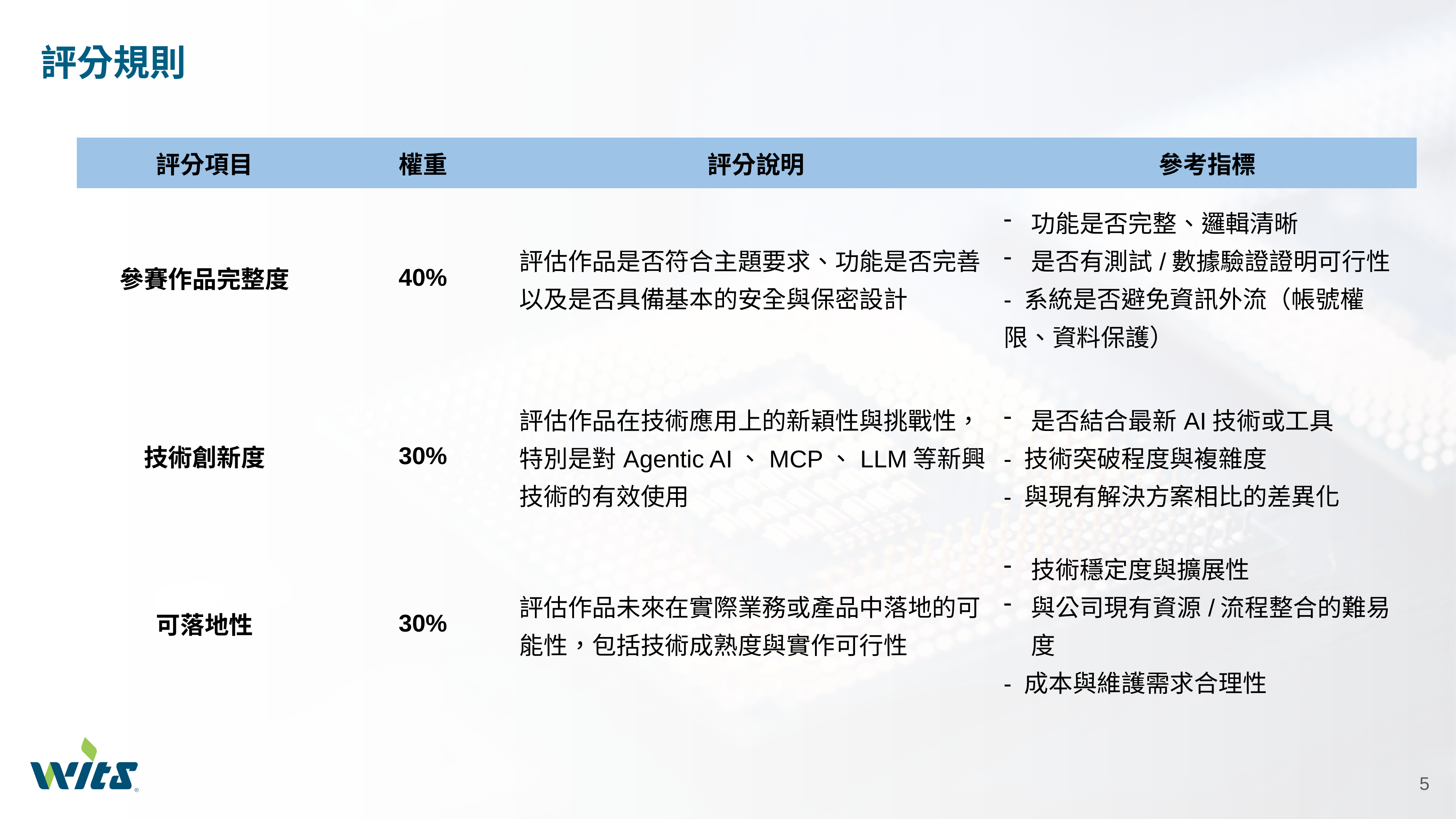

評分規則
| 評分項目 | 權重 | 評分說明 | 參考指標 |
| --- | --- | --- | --- |
| 參賽作品完整度 | 40% | 評估作品是否符合主題要求、功能是否完善以及是否具備基本的安全與保密設計 | 功能是否完整、邏輯清晰 是否有測試/數據驗證證明可行性 - 系統是否避免資訊外流（帳號權限、資料保護） |
| 技術創新度 | 30% | 評估作品在技術應用上的新穎性與挑戰性，特別是對Agentic AI、MCP、LLM等新興技術的有效使用 | 是否結合最新AI技術或工具 - 技術突破程度與複雜度 - 與現有解決方案相比的差異化 |
| 可落地性 | 30% | 評估作品未來在實際業務或產品中落地的可能性，包括技術成熟度與實作可行性 | 技術穩定度與擴展性 與公司現有資源/流程整合的難易度 - 成本與維護需求合理性 |
5